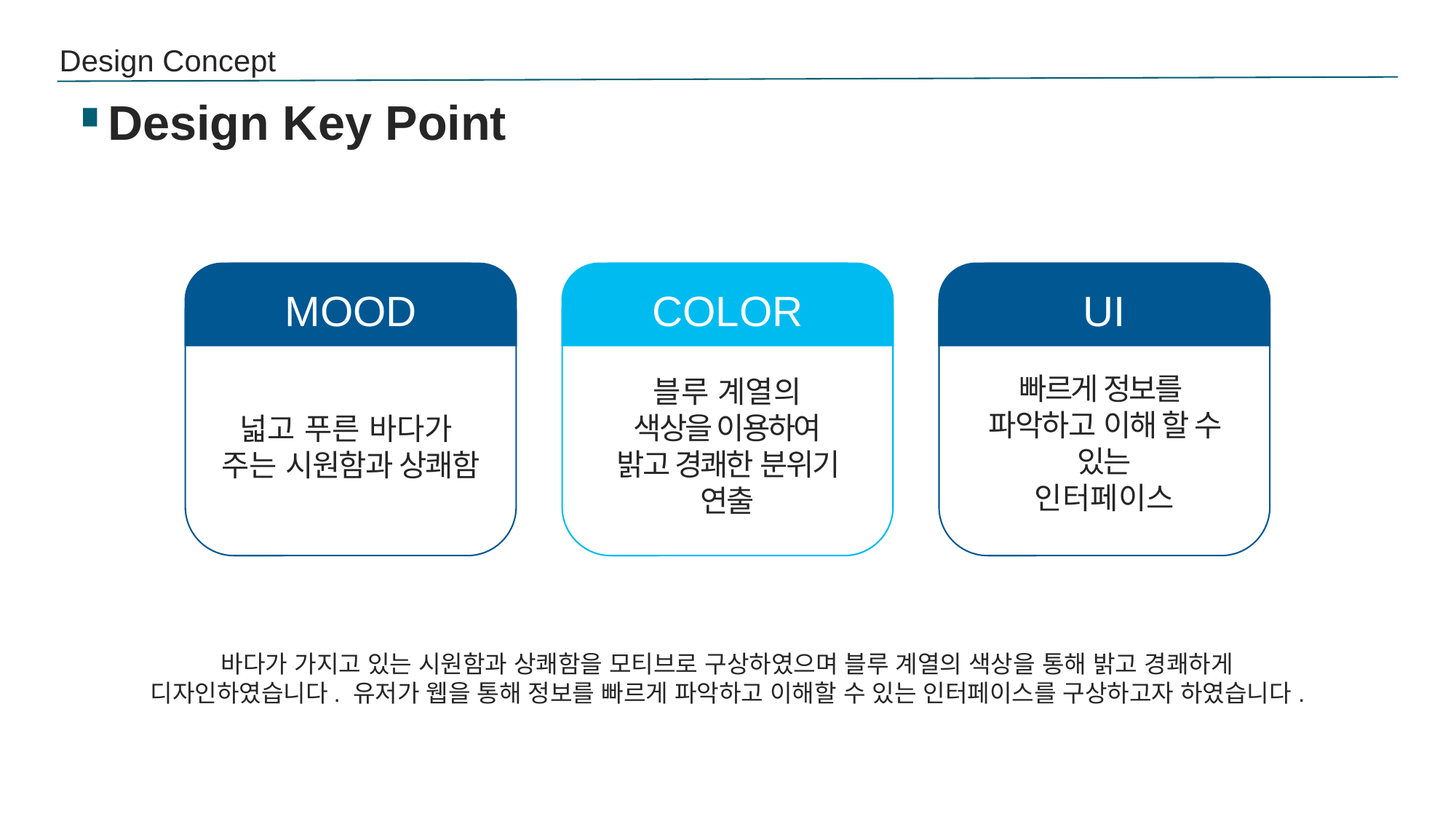

Design Concept
Design Key Point

넓고 푸른 바다가
주는 시원함과 상쾌함
MOOD

빠르게 정보를
파악하고 이해 할 수 있는
인터페이스
UI

블루 계열의
색상을 이용하여
밝고 경쾌한 분위기 연출
COLOR
바다가 가지고 있는 시원함과 상쾌함을 모티브로 구상하였으며 블루 계열의 색상을 통해 밝고 경쾌하게 디자인하였습니다. 유저가 웹을 통해 정보를 빠르게 파악하고 이해할 수 있는 인터페이스를 구상하고자 하였습니다.